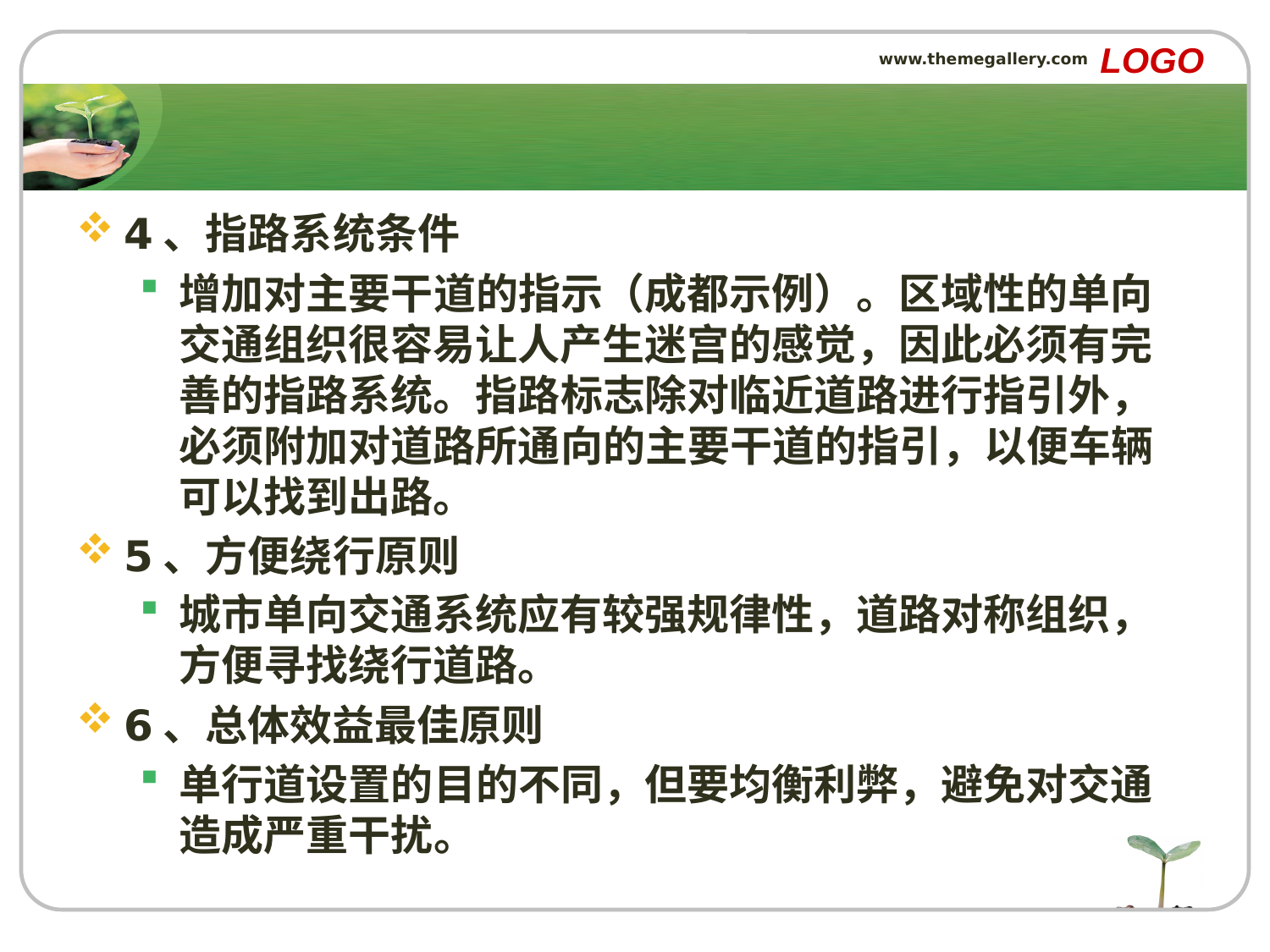

LOGO
www.themegallery.com
#
4、指路系统条件
增加对主要干道的指示（成都示例）。区域性的单向交通组织很容易让人产生迷宫的感觉，因此必须有完善的指路系统。指路标志除对临近道路进行指引外，必须附加对道路所通向的主要干道的指引，以便车辆可以找到出路。
5、方便绕行原则
城市单向交通系统应有较强规律性，道路对称组织，方便寻找绕行道路。
6、总体效益最佳原则
单行道设置的目的不同，但要均衡利弊，避免对交通造成严重干扰。